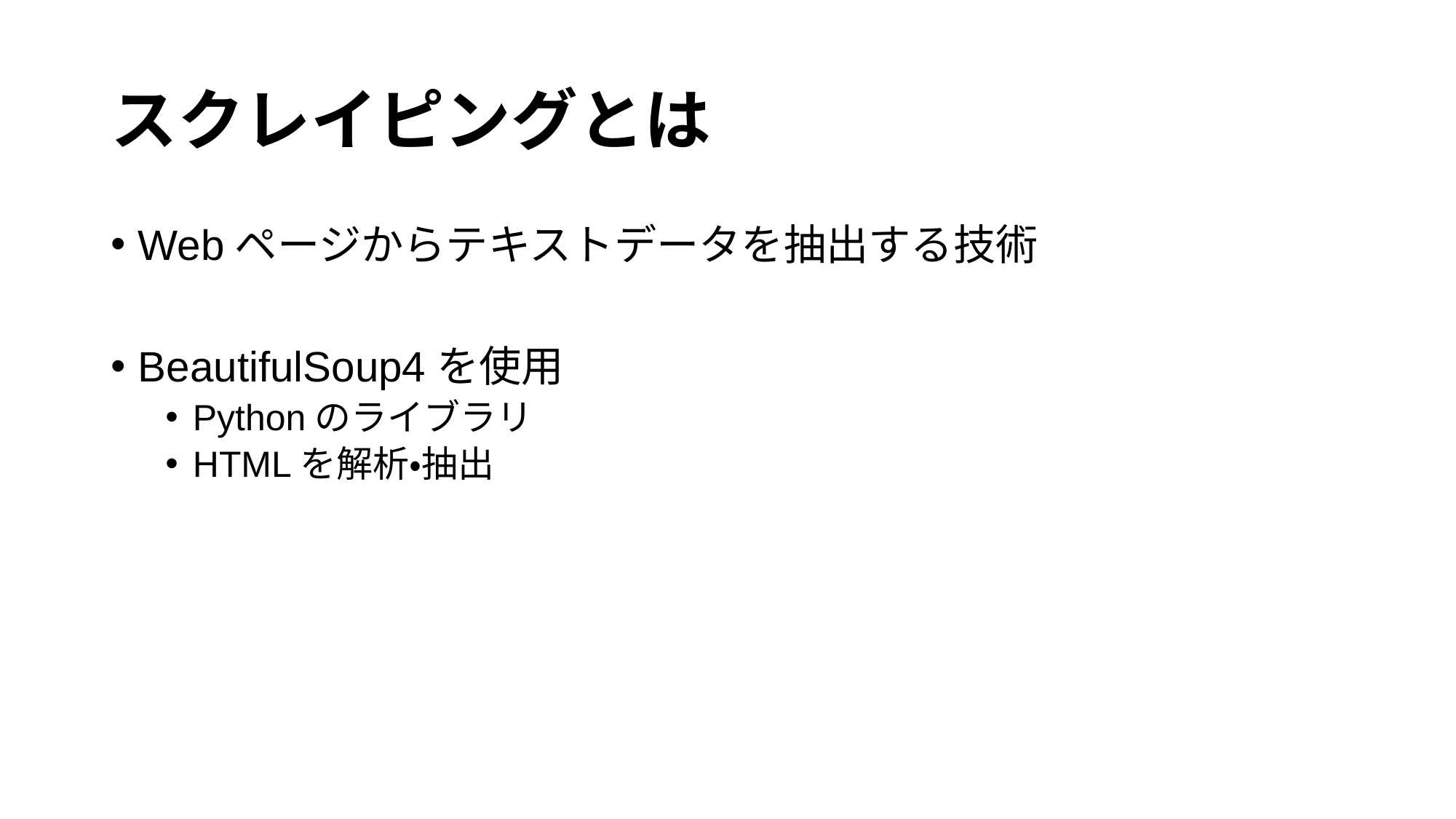

# スクレイピングとは
Webページからテキストデータを抽出する技術

BeautifulSoup4を使用
Pythonのライブラリ
HTMLを解析・抽出